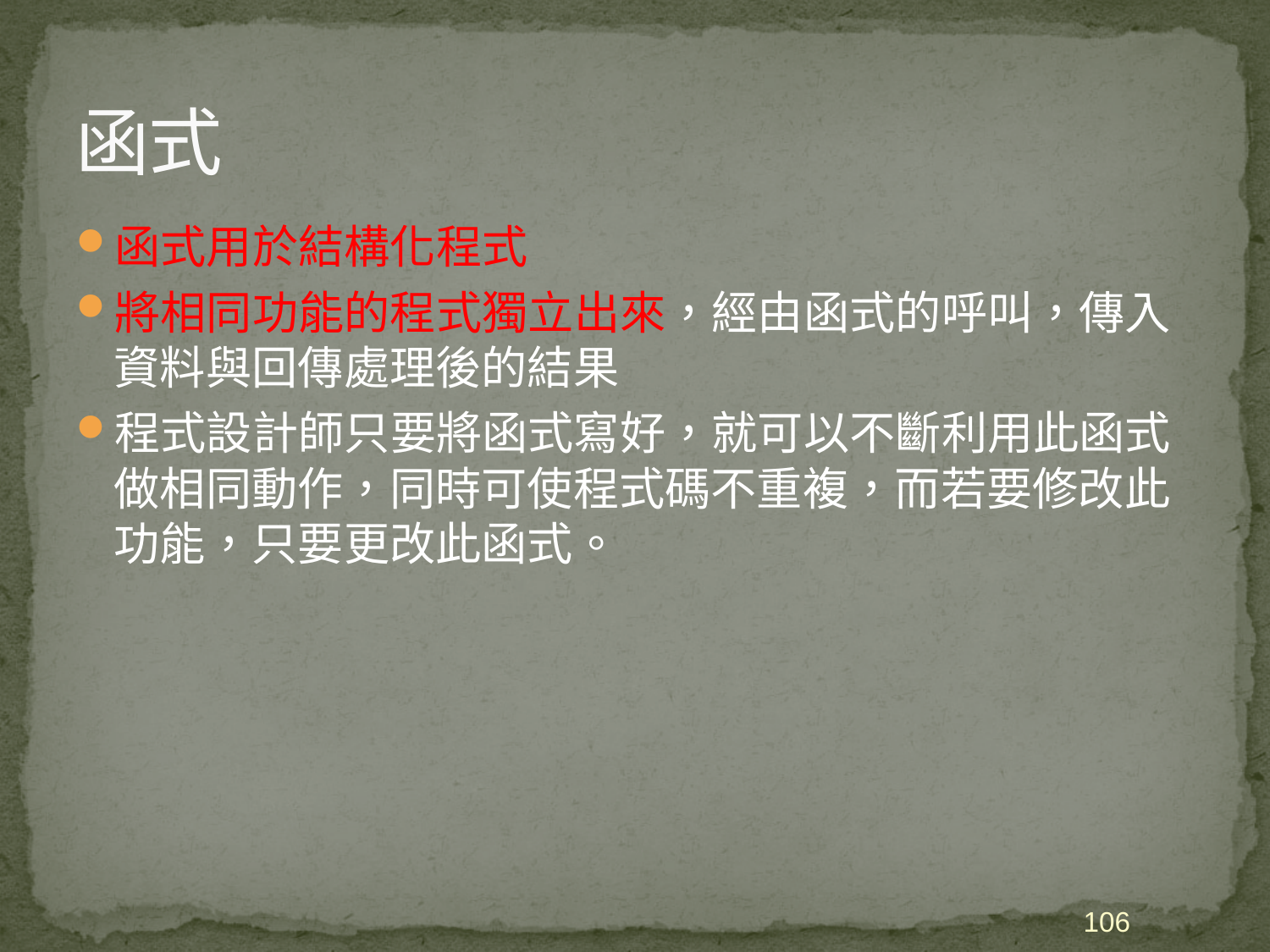

# 函式
函式用於結構化程式
將相同功能的程式獨立出來，經由函式的呼叫，傳入資料與回傳處理後的結果
程式設計師只要將函式寫好，就可以不斷利用此函式做相同動作，同時可使程式碼不重複，而若要修改此功能，只要更改此函式。
106